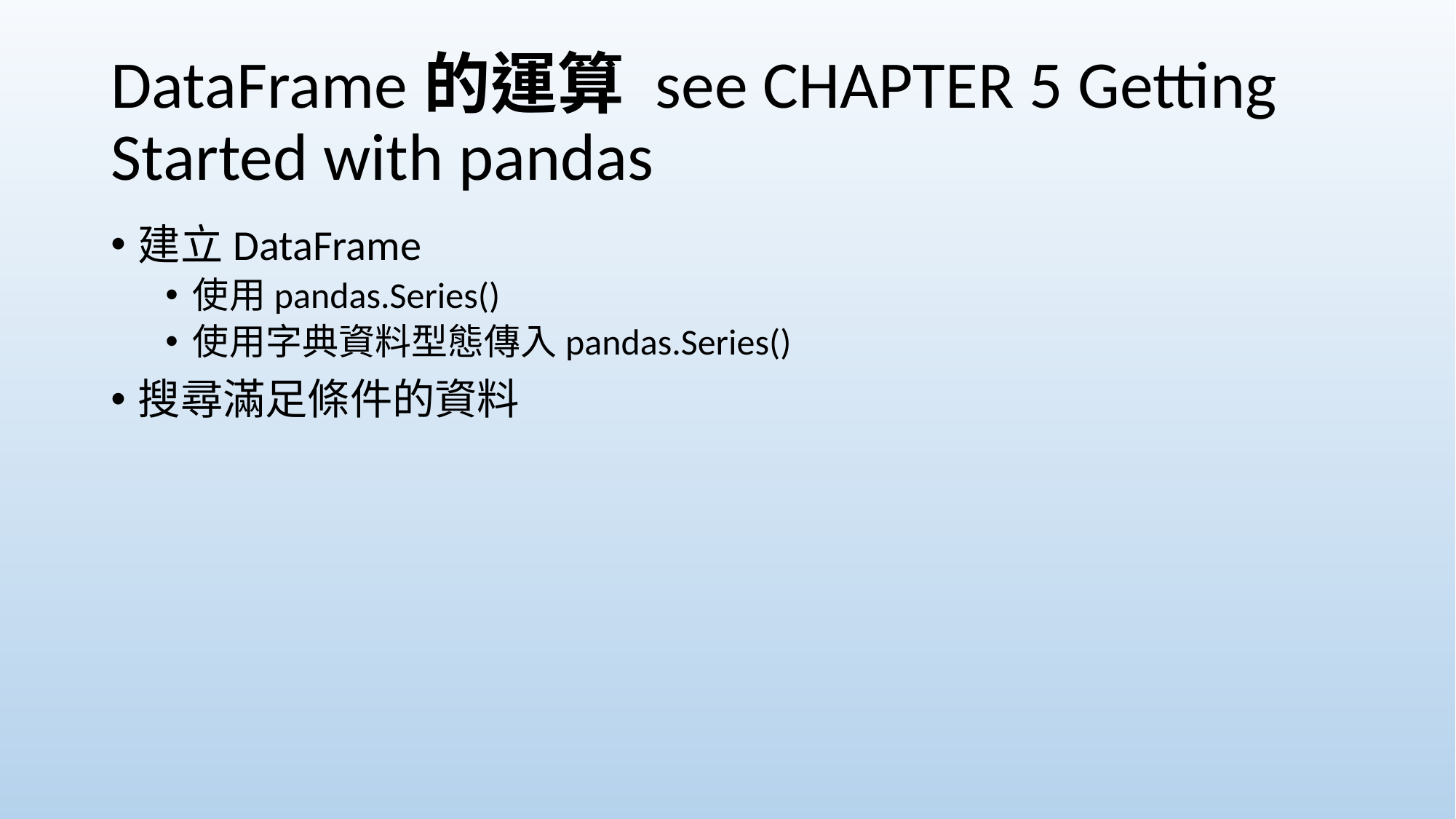

# DataFrame的運算 see CHAPTER 5 Getting Started with pandas
建立DataFrame
使用pandas.Series()
使用字典資料型態傳入pandas.Series()
搜尋滿足條件的資料